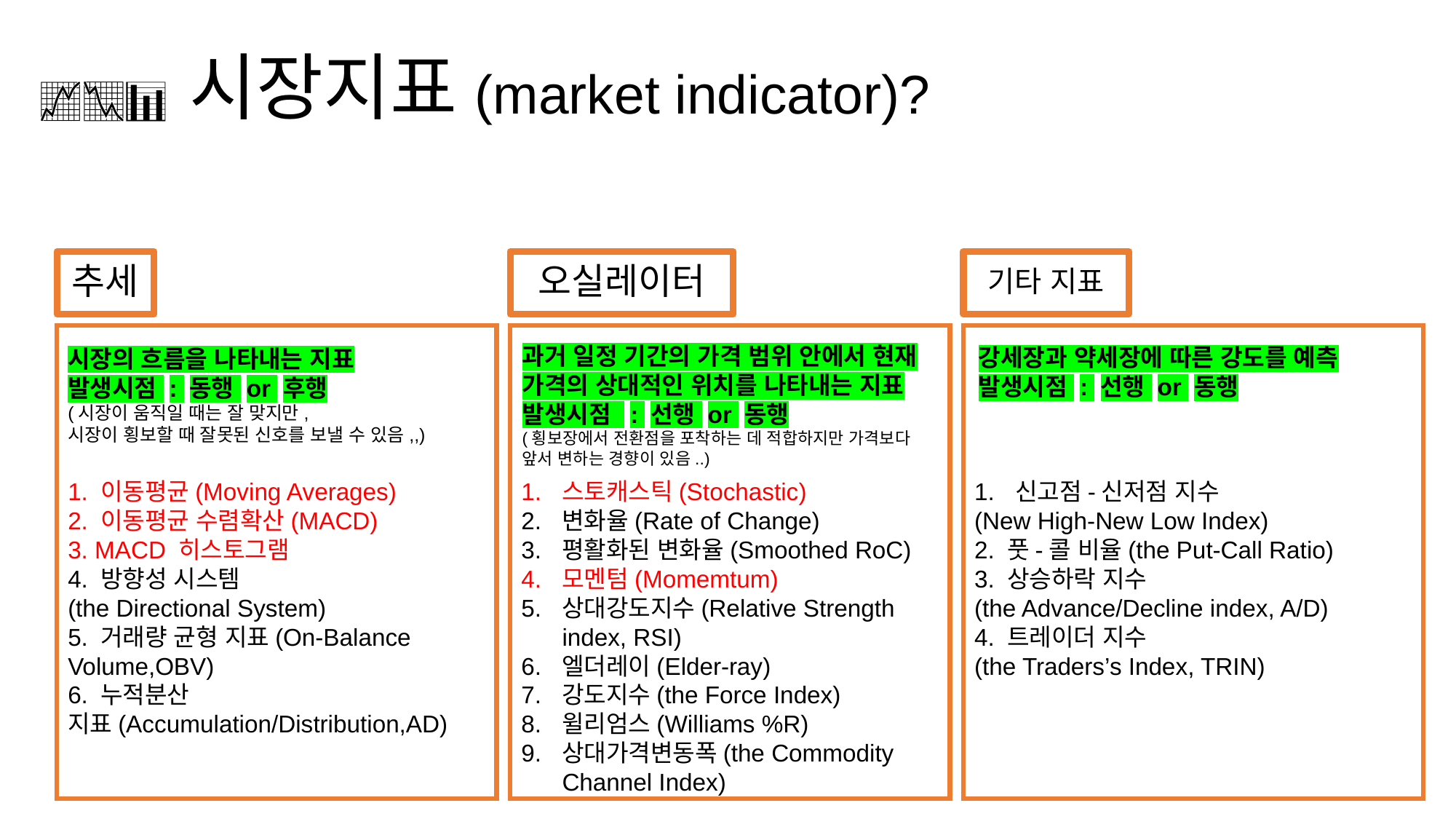

# 📈📉📊 시장지표(market indicator)?
오실레이터
기타 지표
추세

1. 이동평균(Moving Averages)
2. 이동평균 수렴확산(MACD)
3. MACD 히스토그램
4. 방향성 시스템
(the Directional System)
5. 거래량 균형 지표(On-Balance Volume,OBV)
6. 누적분산 지표(Accumulation/Distribution,AD)

신고점-신저점 지수
(New High-New Low Index)
2. 풋-콜 비율(the Put-Call Ratio)
3. 상승하락 지수
(the Advance/Decline index, A/D)
4. 트레이더 지수
(the Traders’s Index, TRIN)

스토캐스틱(Stochastic)
변화율(Rate of Change)
평활화된 변화율(Smoothed RoC)
모멘텀(Momemtum)
상대강도지수(Relative Strength index, RSI)
엘더레이(Elder-ray)
강도지수(the Force Index)
윌리엄스(Williams %R)
상대가격변동폭(the Commodity Channel Index)
과거 일정 기간의 가격 범위 안에서 현재 가격의 상대적인 위치를 나타내는 지표
발생시점  : 선행 or 동행
(횡보장에서 전환점을 포착하는 데 적합하지만 가격보다 앞서 변하는 경향이 있음..)
강세장과 약세장에 따른 강도를 예측
발생시점 : 선행 or 동행
시장의 흐름을 나타내는 지표
발생시점 : 동행 or 후행
(시장이 움직일 때는 잘 맞지만,
시장이 횡보할 때 잘못된 신호를 보낼 수 있음,,)